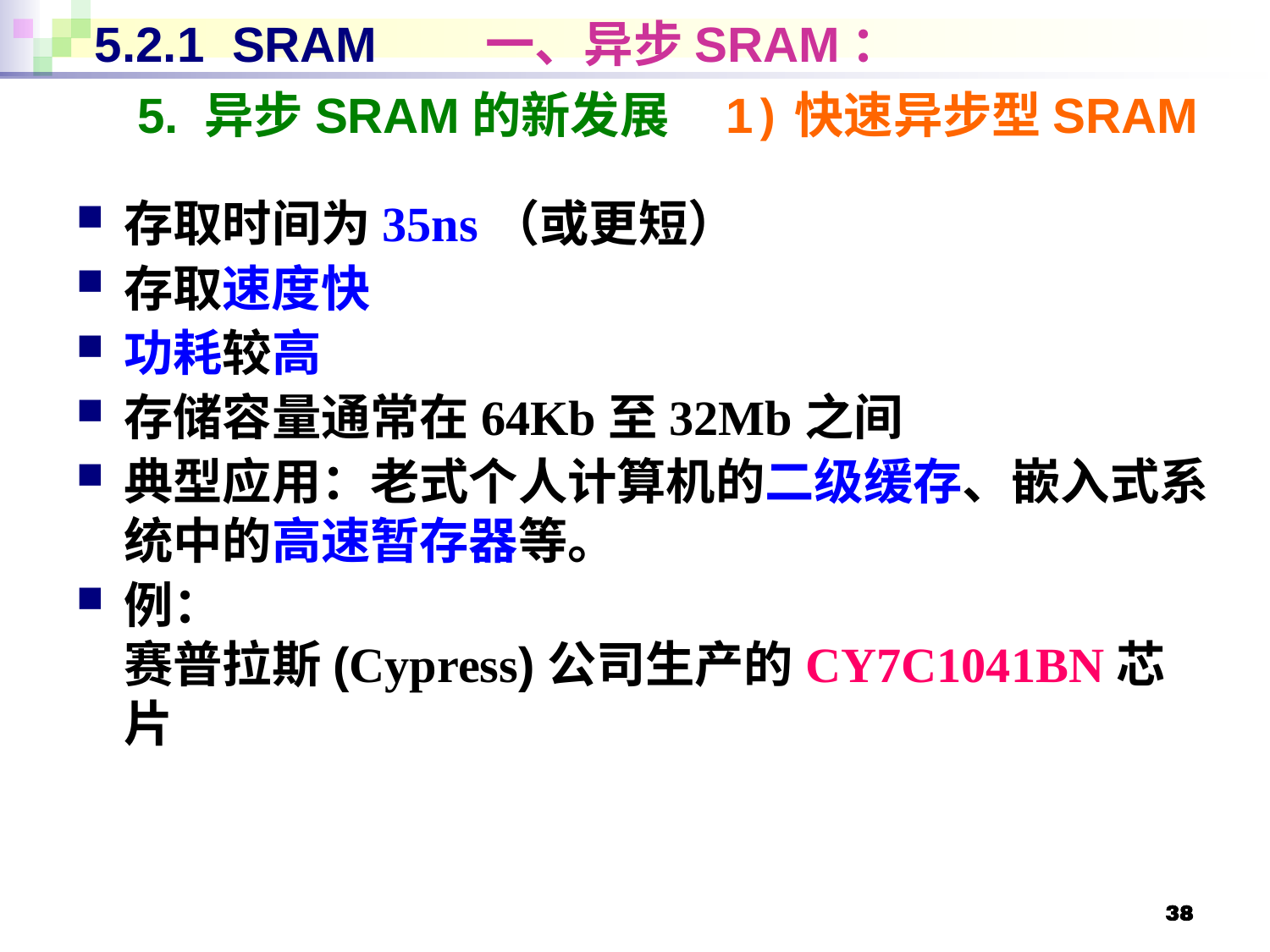

# 5.2.1  SRAM       一、异步SRAM：
5. 异步SRAM的新发展    1)快速异步型SRAM
存取时间为35ns（或更短）
存取速度快
功耗较高
存储容量通常在64Kb至32Mb之间
典型应用：老式个人计算机的二级缓存、嵌入式系统中的高速暂存器等。
例：
赛普拉斯(Cypress)公司生产的CY7C1041BN芯片
38